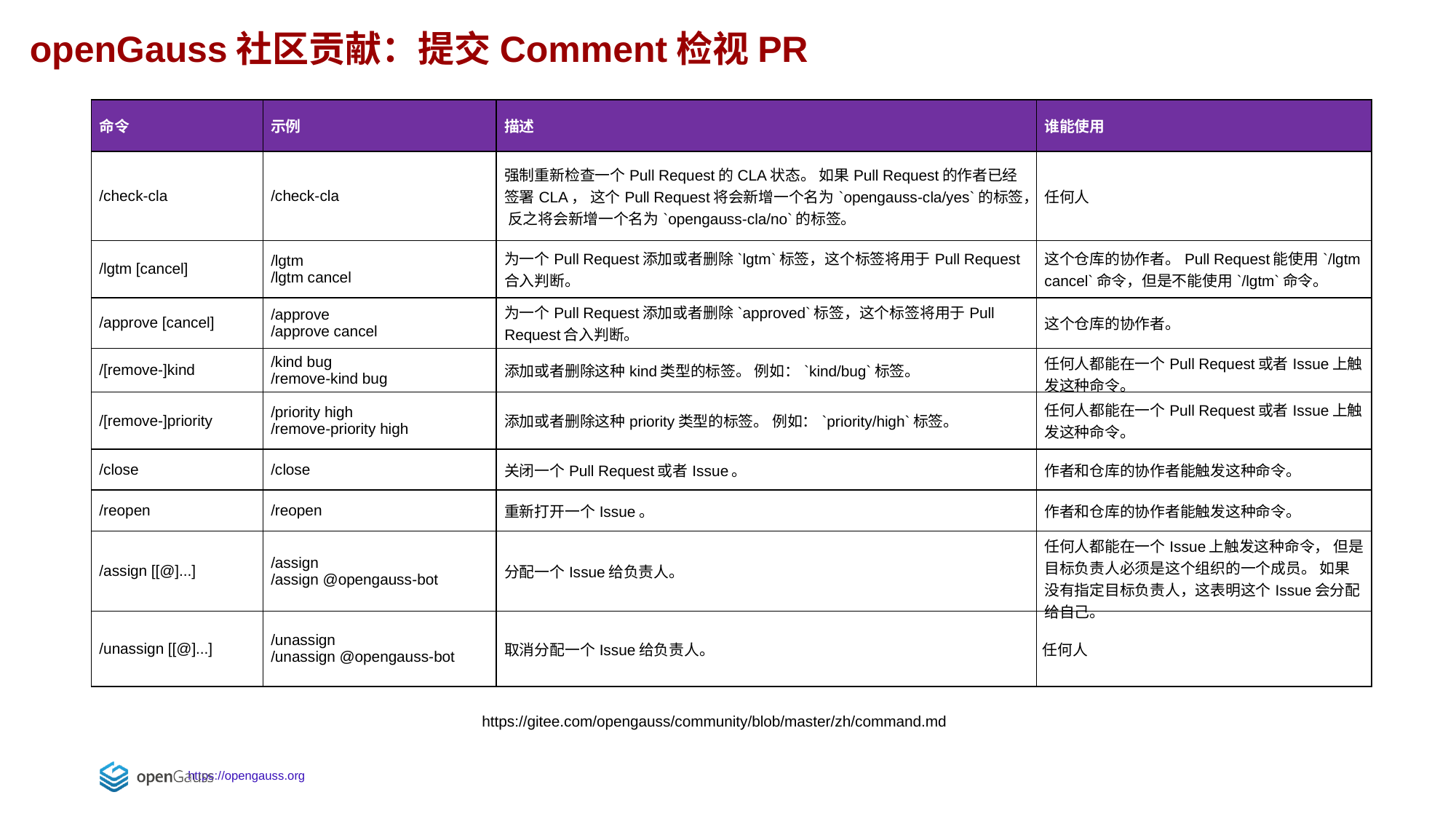

openGauss社区贡献：提交Comment检视PR
| 命令 | 示例 | 描述 | 谁能使用 |
| --- | --- | --- | --- |
| /check-cla | /check-cla | 强制重新检查一个Pull Request的CLA状态。 如果Pull Request的作者已经签署CLA， 这个Pull Request将会新增一个名为`opengauss-cla/yes`的标签， 反之将会新增一个名为`opengauss-cla/no`的标签。 | 任何人 |
| /lgtm [cancel] | /lgtm /lgtm cancel | 为一个Pull Request添加或者删除`lgtm`标签，这个标签将用于Pull Request合入判断。 | 这个仓库的协作者。Pull Request能使用`/lgtm cancel`命令，但是不能使用`/lgtm`命令。 |
| /approve [cancel] | /approve /approve cancel | 为一个Pull Request添加或者删除`approved`标签，这个标签将用于Pull Request合入判断。 | 这个仓库的协作者。 |
| /[remove-]kind | /kind bug /remove-kind bug | 添加或者删除这种kind类型的标签。 例如：`kind/bug`标签。 | 任何人都能在一个Pull Request或者Issue上触发这种命令。 |
| /[remove-]priority | /priority high /remove-priority high | 添加或者删除这种priority类型的标签。 例如：`priority/high`标签。 | 任何人都能在一个Pull Request或者Issue上触发这种命令。 |
| /close | /close | 关闭一个Pull Request或者Issue。 | 作者和仓库的协作者能触发这种命令。 |
| /reopen | /reopen | 重新打开一个Issue。 | 作者和仓库的协作者能触发这种命令。 |
| /assign [[@]...] | /assign /assign @opengauss-bot | 分配一个Issue给负责人。 | 任何人都能在一个Issue上触发这种命令， 但是目标负责人必须是这个组织的一个成员。 如果没有指定目标负责人，这表明这个Issue会分配给自己。 |
| /unassign [[@]...] | /unassign /unassign @opengauss-bot | 取消分配一个Issue给负责人。 | 任何人 |
https://gitee.com/opengauss/community/blob/master/zh/command.md